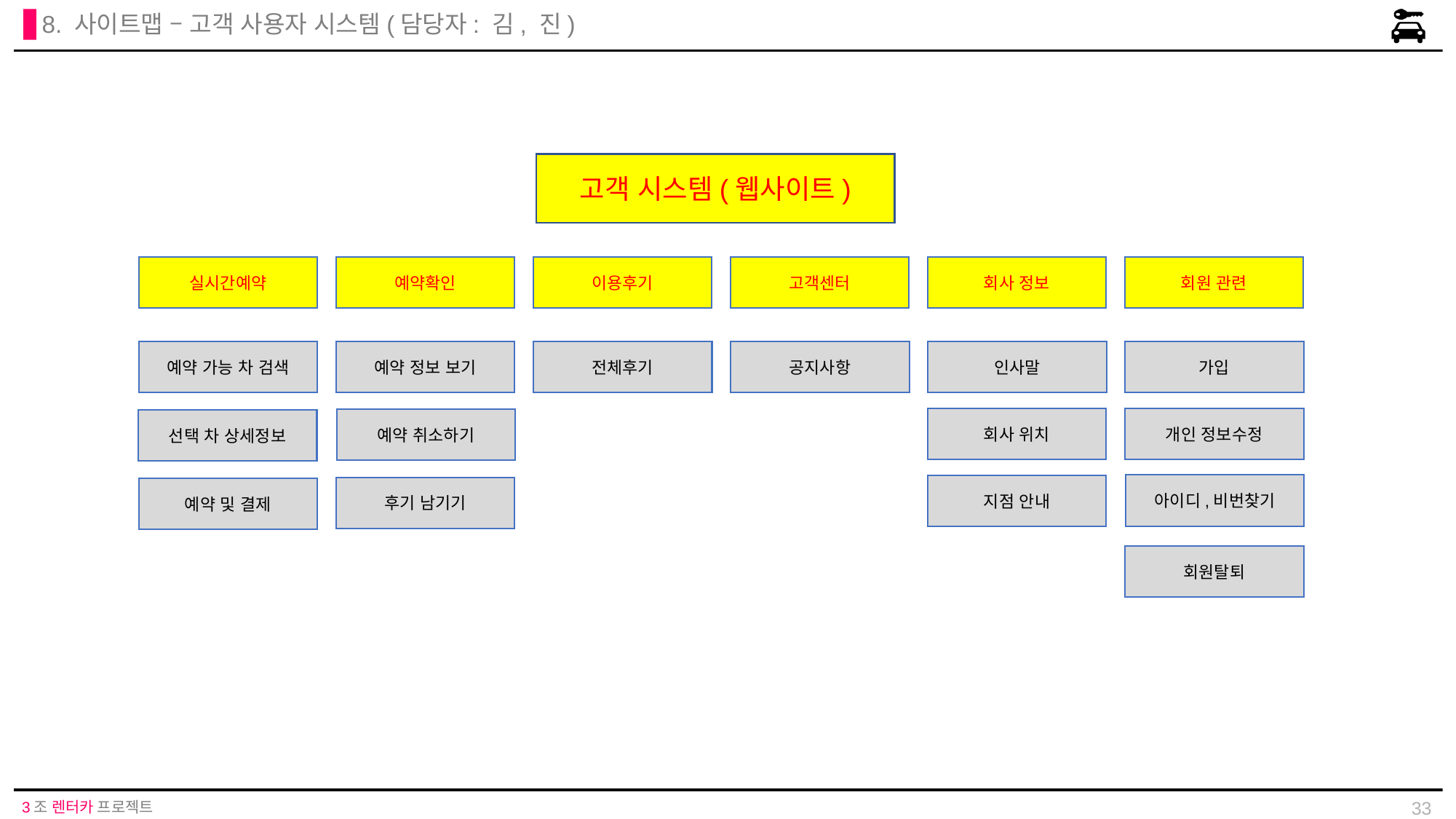

8. 사이트맵 – 고객 사용자 시스템(담당자: 김, 진)
고객 시스템(웹사이트)
예약확인
이용후기
고객센터
회사 정보
회원 관련
실시간예약
예약 정보 보기
인사말
가입
예약 가능 차 검색
전체후기
공지사항
회사 위치
개인 정보수정
예약 취소하기
선택 차 상세정보
아이디,비번찾기
지점 안내
후기 남기기
예약 및 결제
회원탈퇴
33